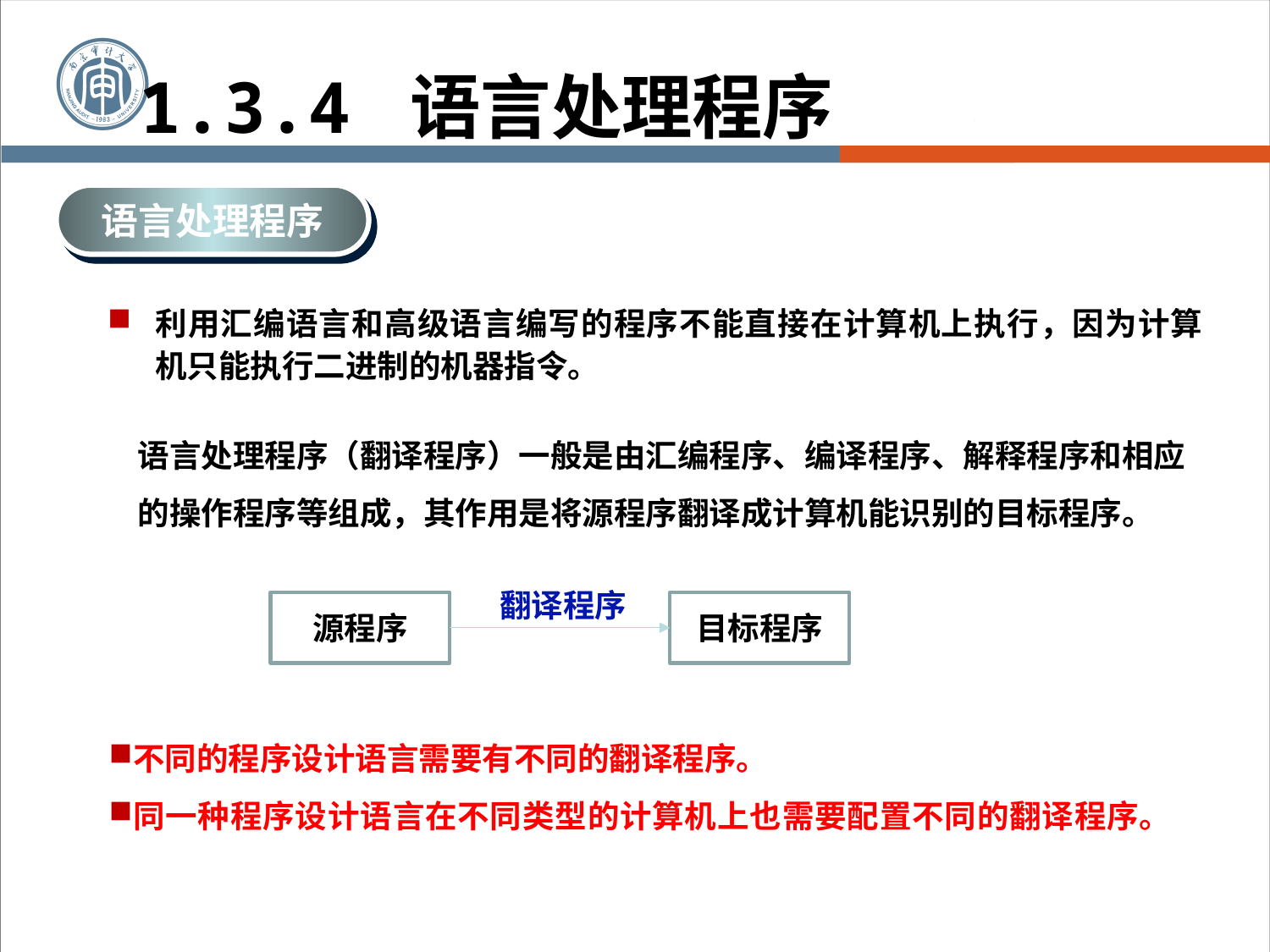

1.3.4 语言处理程序
语言处理程序
利用汇编语言和高级语言编写的程序不能直接在计算机上执行，因为计算机只能执行二进制的机器指令。

语言处理程序（翻译程序）一般是由汇编程序、编译程序、解释程序和相应的操作程序等组成，其作用是将源程序翻译成计算机能识别的目标程序。
翻译程序
源程序
目标程序
不同的程序设计语言需要有不同的翻译程序。
同一种程序设计语言在不同类型的计算机上也需要配置不同的翻译程序。